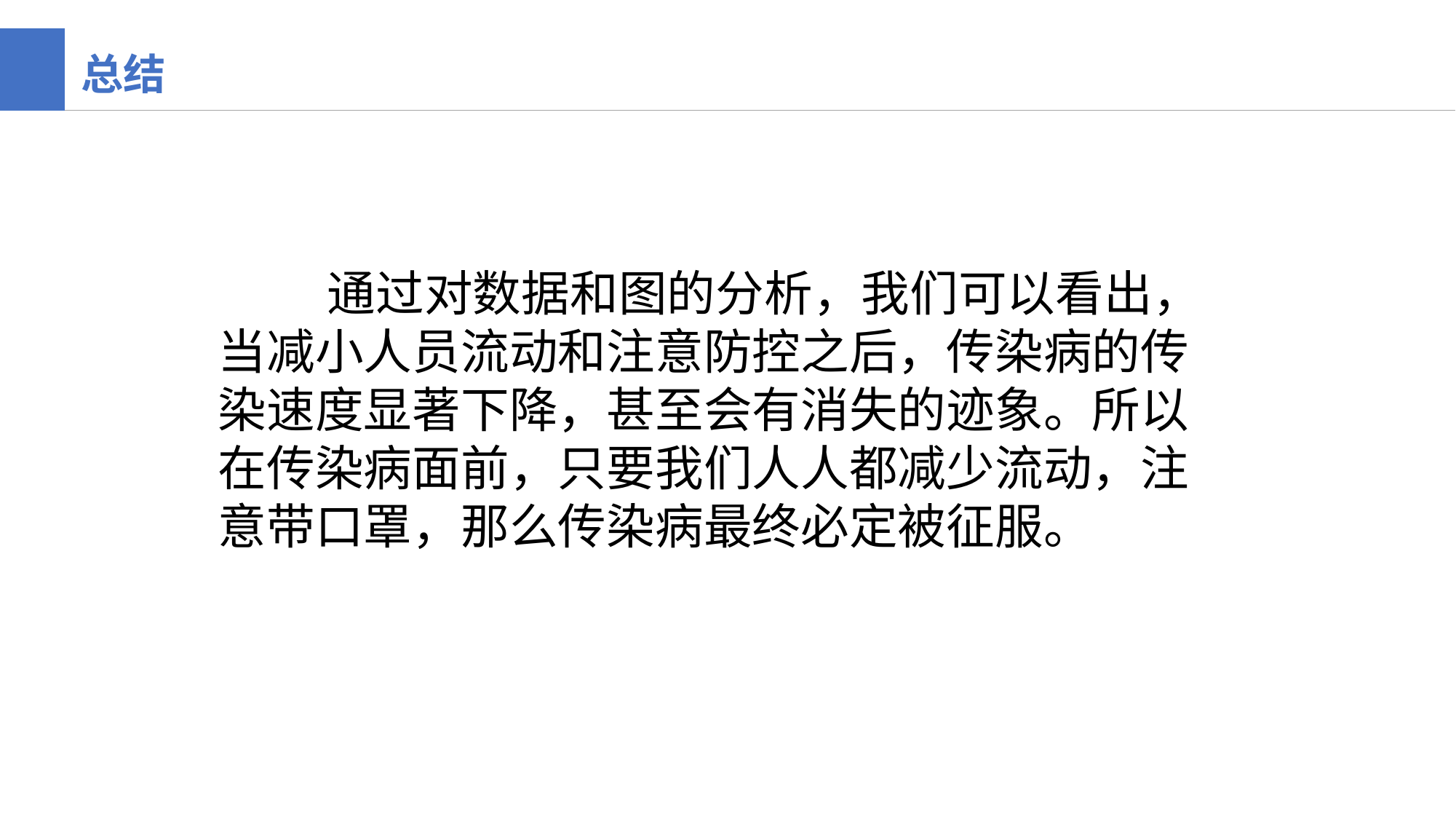

总结
	通过对数据和图的分析，我们可以看出，当减小人员流动和注意防控之后，传染病的传染速度显著下降，甚至会有消失的迹象。所以在传染病面前，只要我们人人都减少流动，注意带口罩，那么传染病最终必定被征服。